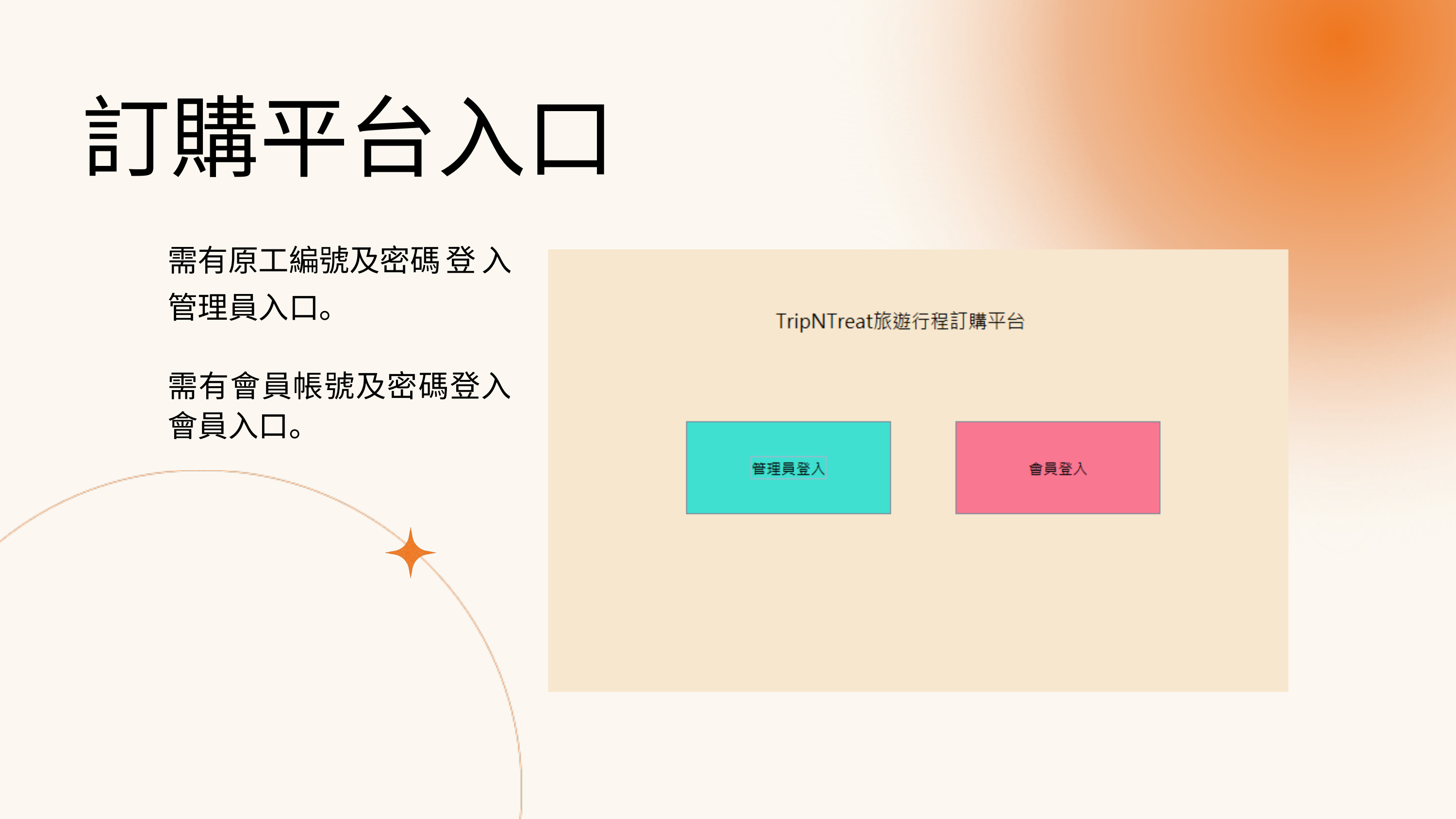

訂購平台入口
需有原工編號及密碼登入管理員入口。

需有會員帳號及密碼登入會員入口。